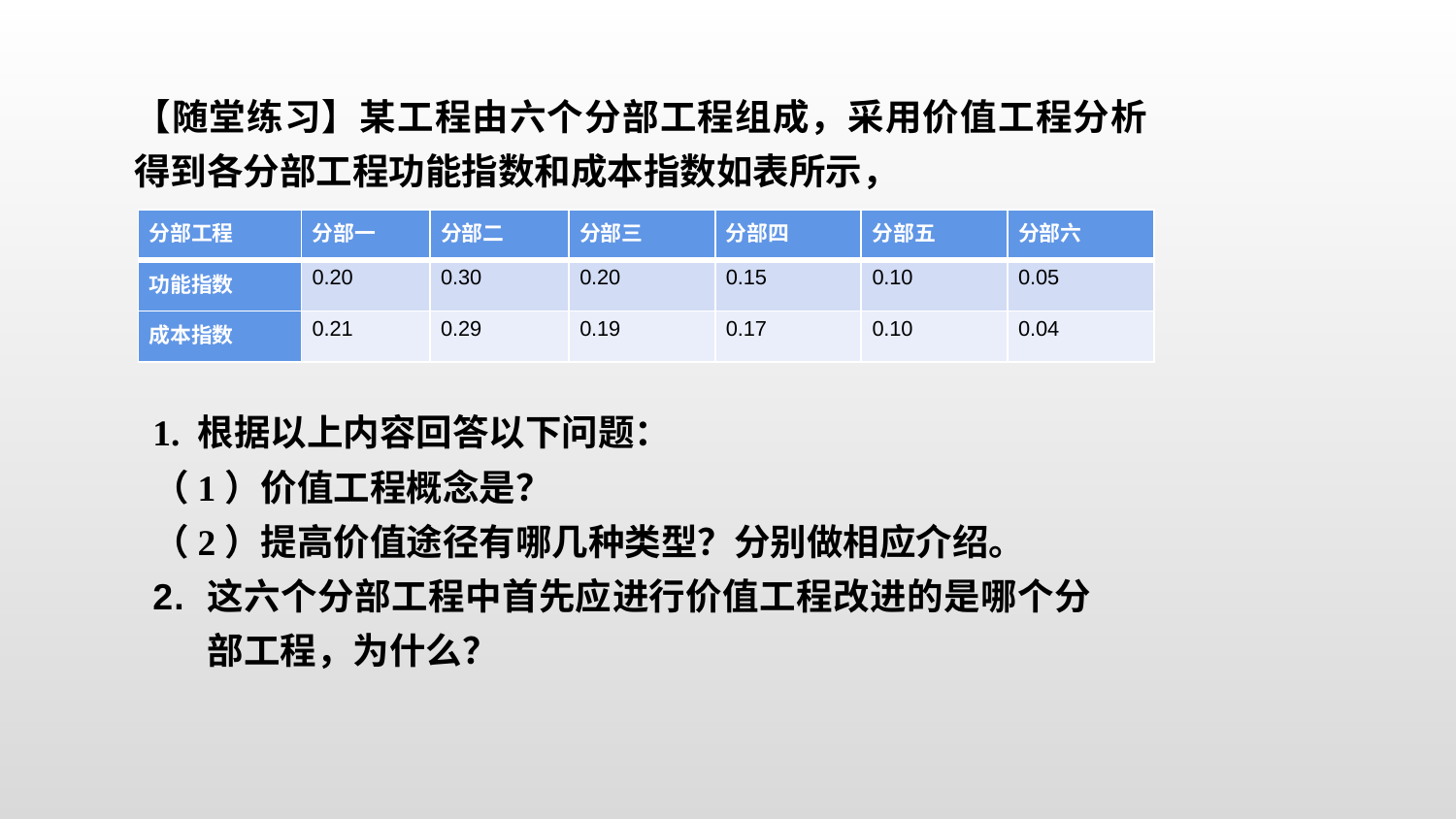

【随堂练习】某工程由六个分部工程组成，采用价值工程分析得到各分部工程功能指数和成本指数如表所示，
| 分部工程 | 分部一 | 分部二 | 分部三 | 分部四 | 分部五 | 分部六 |
| --- | --- | --- | --- | --- | --- | --- |
| 功能指数 | 0.20 | 0.30 | 0.20 | 0.15 | 0.10 | 0.05 |
| 成本指数 | 0.21 | 0.29 | 0.19 | 0.17 | 0.10 | 0.04 |
1. 根据以上内容回答以下问题：
（1）价值工程概念是？
（2）提高价值途径有哪几种类型？分别做相应介绍。
这六个分部工程中首先应进行价值工程改进的是哪个分部工程，为什么？